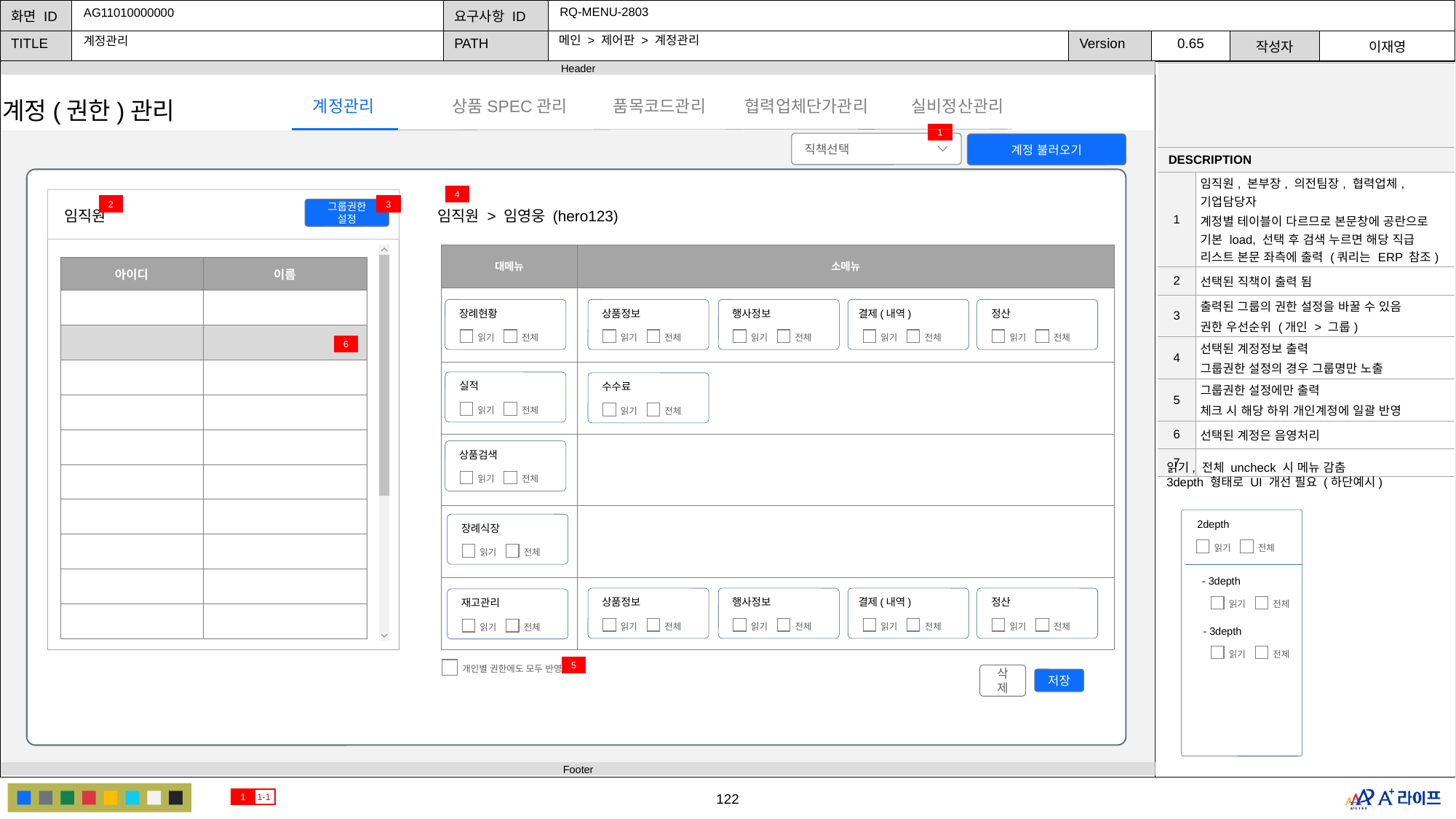

AG11010000000
RQ-MENU-2803

메인 > 제어판 > 계정관리
계정관리
|  |  |
| --- | --- |
| DESCRIPTION |  |
| 1 | 임직원, 본부장, 의전팀장, 협력업체, 기업담당자 계정별 테이블이 다르므로 본문창에 공란으로 기본 load, 선택 후 검색 누르면 해당 직급 리스트 본문 좌측에 출력 (쿼리는 ERP 참조) |
| 2 | 선택된 직책이 출력 됨 |
| 3 | 출력된 그룹의 권한 설정을 바꿀 수 있음 권한 우선순위 (개인 > 그룹) |
| 4 | 선택된 계정정보 출력 그룹권한 설정의 경우 그룹명만 노출 |
| 5 | 그룹권한 설정에만 출력 체크 시 해당 하위 개인계정에 일괄 반영 |
| 6 | 선택된 계정은 음영처리 |
| 7 |  |
상품SPEC관리
협력업체단가관리
계정관리
품목코드관리
실비정산관리
계정(권한)관리
1
직책선택

계정 불러오기

4

2
3
그룹권한 설정
임직원
임직원 > 임영웅 (hero123)

| 대메뉴 | 소메뉴 |
| --- | --- |
|  |  |
|  |  |
|  |  |
|  |  |
|  |  |
| 아이디 | 이름 |
| --- | --- |
|  |  |
|  |  |
|  |  |
|  |  |
|  |  |
|  |  |
|  |  |
|  |  |
|  |  |
|  |  |

장례현황

읽기

전체

상품정보

읽기

전체

행사정보

읽기

전체

결제(내역)

읽기

전체

정산

읽기

전체
6

실적

읽기

전체

수수료

읽기

전체

상품검색

읽기

전체
읽기, 전체 uncheck 시 메뉴 감춤
3depth 형태로 UI 개선 필요 (하단예시)

2depth

장례식장

읽기

전체

읽기

전체
- 3depth

상품정보

읽기

전체

행사정보

읽기

전체

결제(내역)

읽기

전체

정산

읽기

전체

재고관리

읽기

전체

읽기

전체
- 3depth

읽기

전체
5

개인별 권한에도 모두 반영
저장
삭제
1
1-1